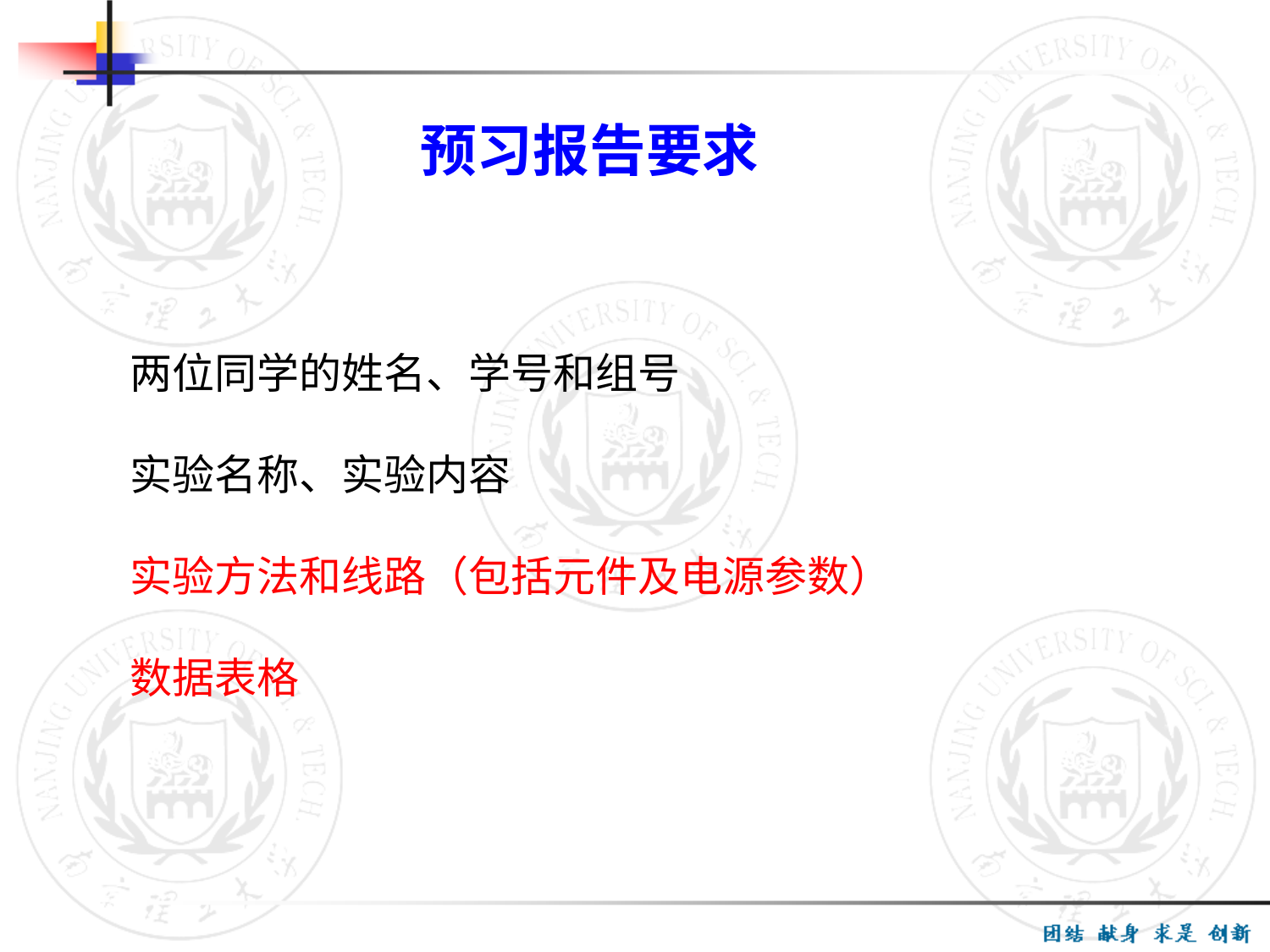

预习报告要求
两位同学的姓名、学号和组号

实验名称、实验内容

实验方法和线路（包括元件及电源参数）

数据表格